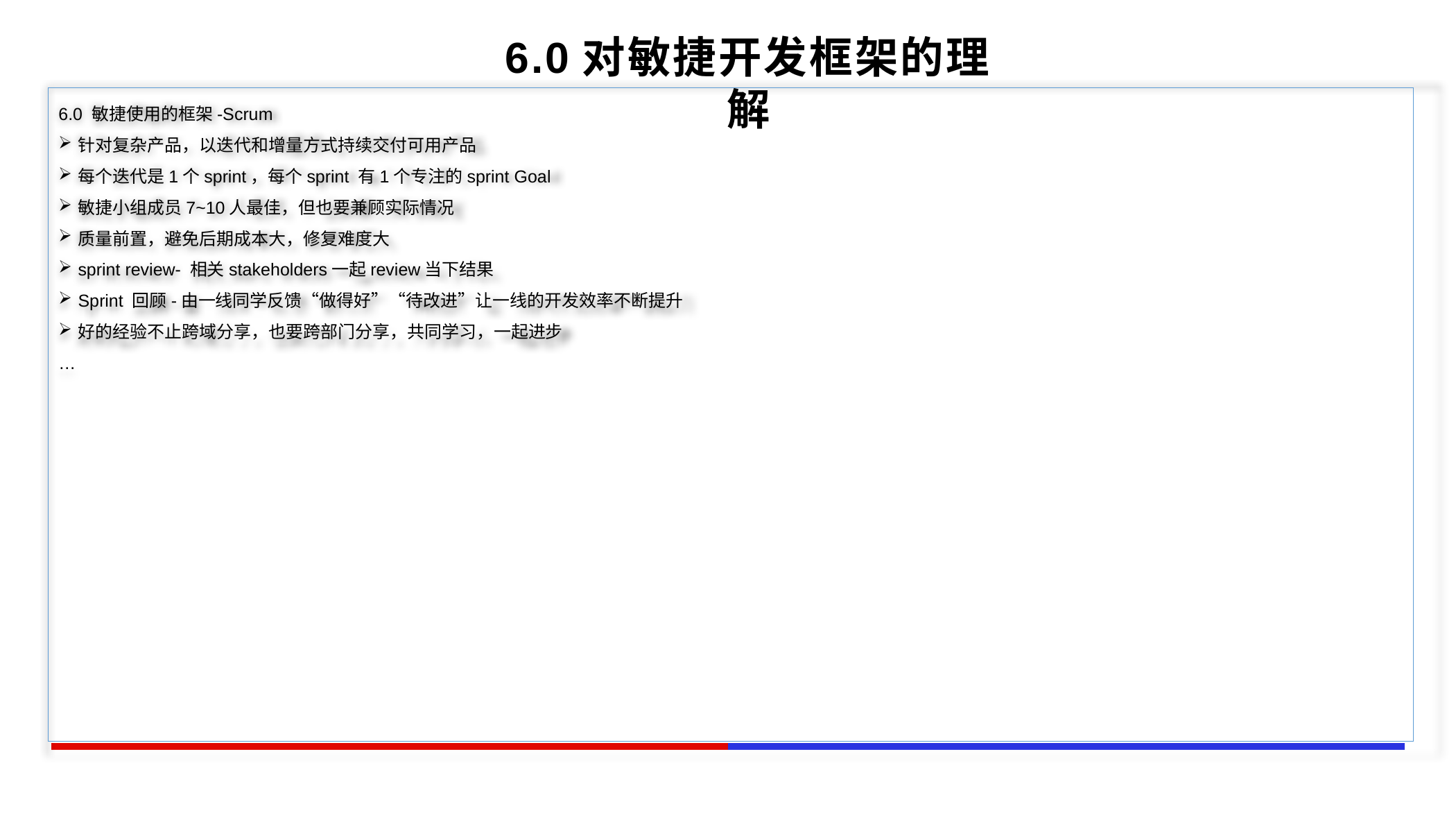

6.0对敏捷开发框架的理解
6.0 敏捷使用的框架-Scrum
针对复杂产品，以迭代和增量方式持续交付可用产品
每个迭代是1个sprint，每个sprint 有1个专注的sprint Goal
敏捷小组成员7~10人最佳，但也要兼顾实际情况
质量前置，避免后期成本大，修复难度大
sprint review- 相关stakeholders一起review当下结果
Sprint 回顾-由一线同学反馈“做得好”“待改进”让一线的开发效率不断提升
好的经验不止跨域分享，也要跨部门分享，共同学习，一起进步
…